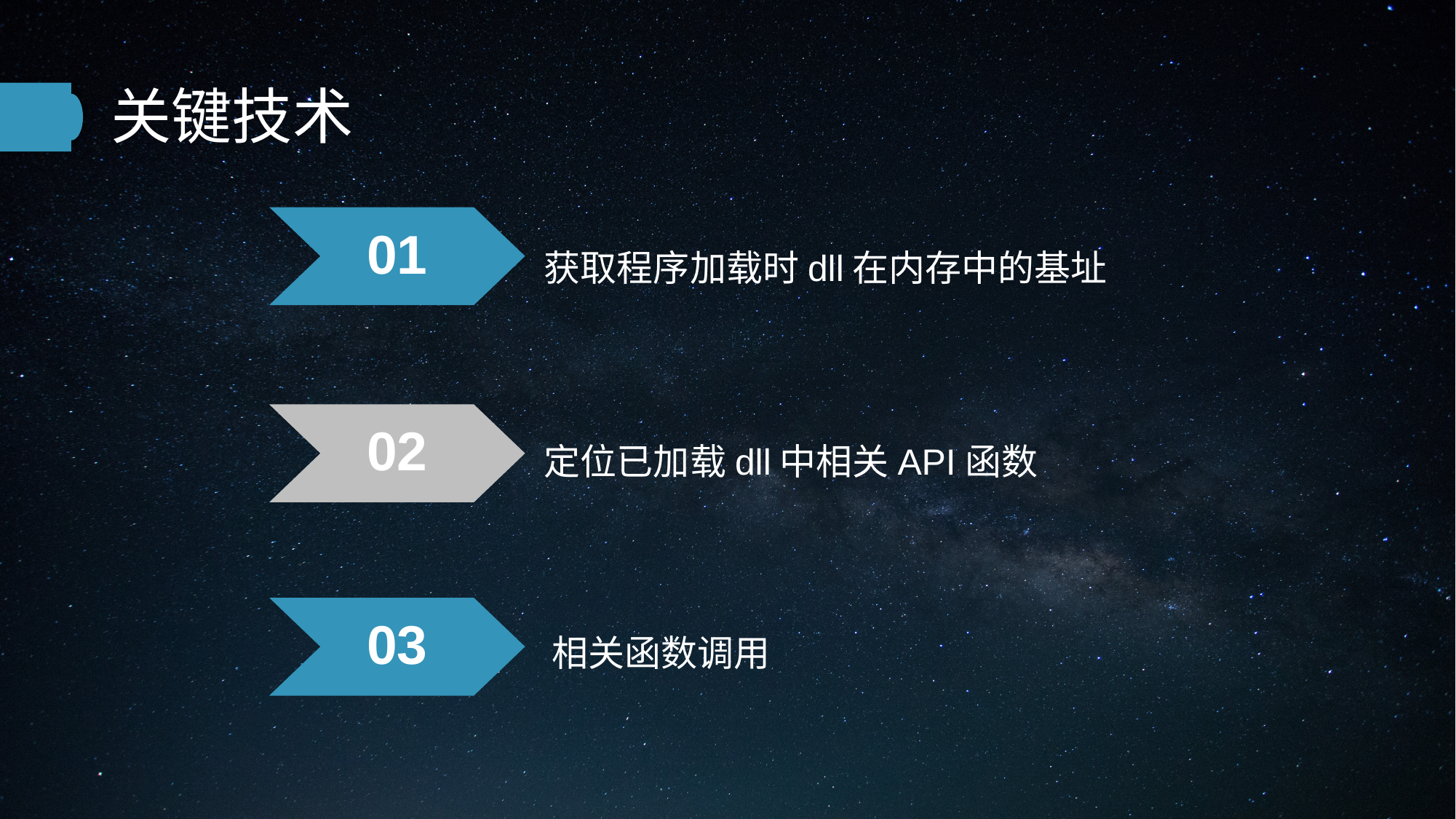

关键技术
获取程序加载时dll在内存中的基址
01
定位已加载dll中相关API函数
02
相关函数调用
03